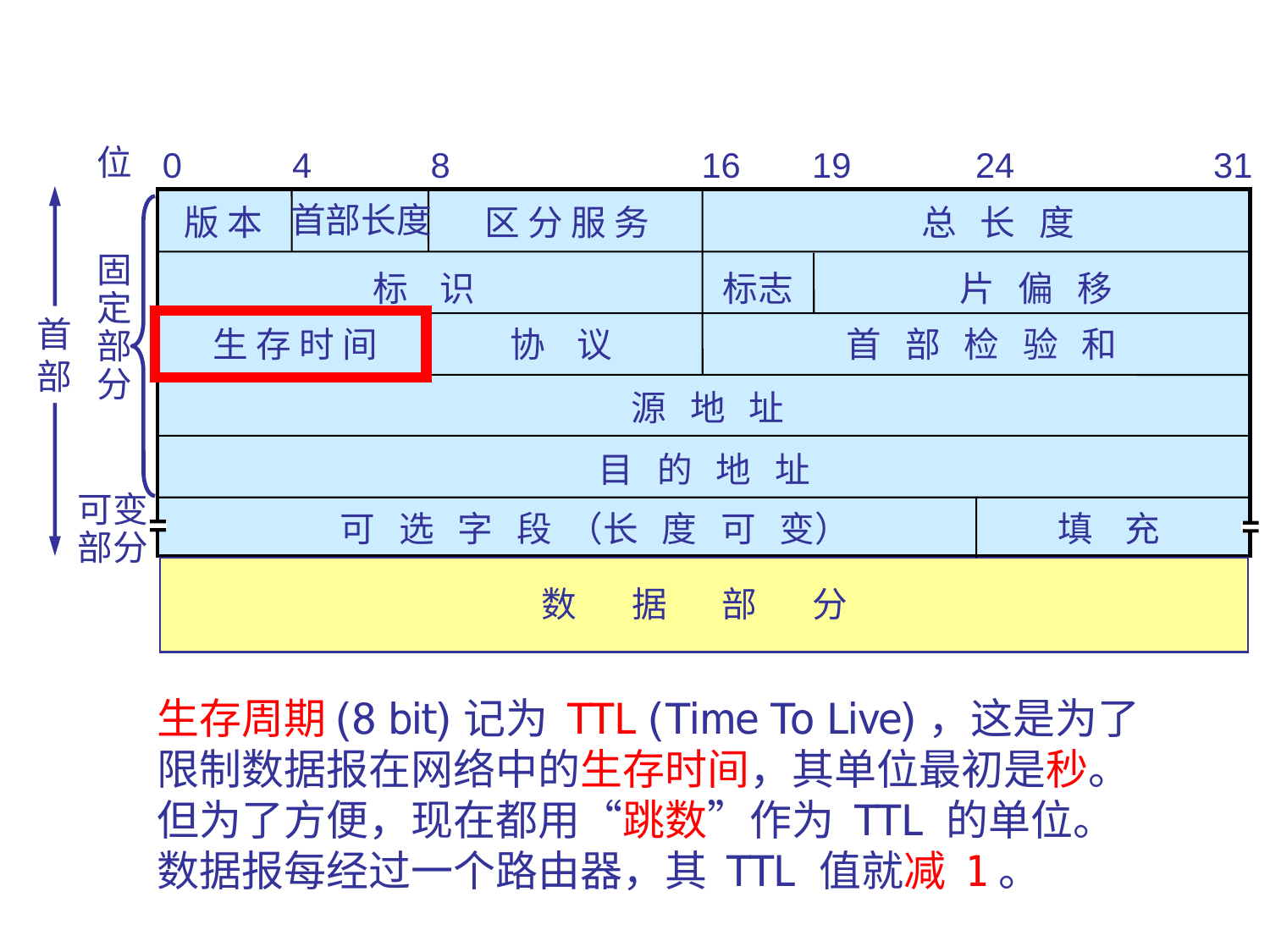

位
0
4
8
16
19
24
31

首部长度
版 本
区 分 服 务
总   长   度

固
定
部
分

标    识
标志
片   偏   移
首
部

生 存 时 间
协    议
首   部   检   验   和

源   地   址

目   的   地   址
可变
部分

可   选   字   段  （长   度   可   变）
填    充

数       据       部       分
生存周期(8 bit)记为 TTL (Time To Live)，这是为了限制数据报在网络中的生存时间，其单位最初是秒。
但为了方便，现在都用“跳数”作为 TTL 的单位。
数据报每经过一个路由器，其 TTL 值就减 1。